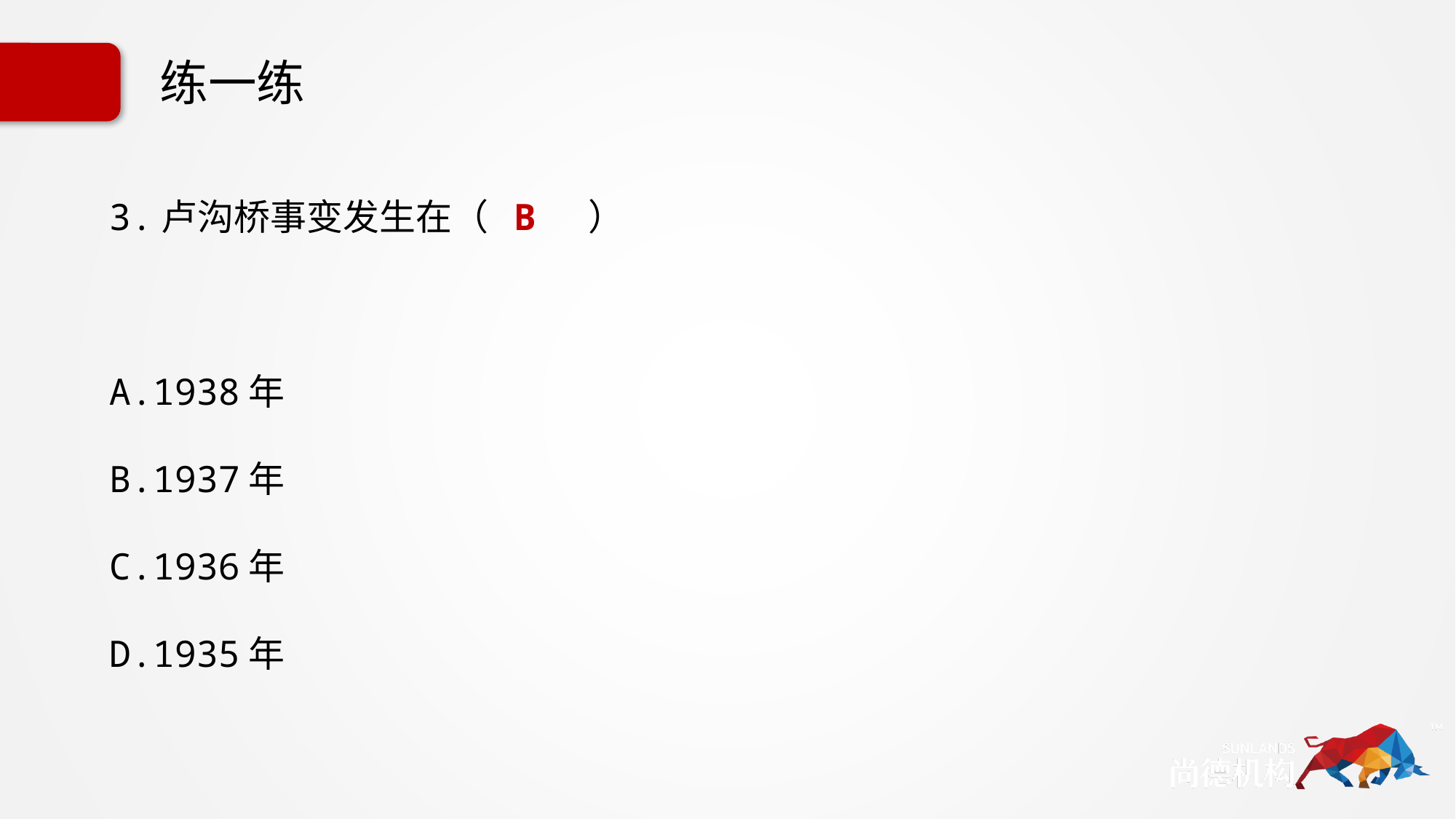

# 练一练
3.卢沟桥事变发生在（  B  ）

A.1938年

B.1937年

C.1936年

D.1935年